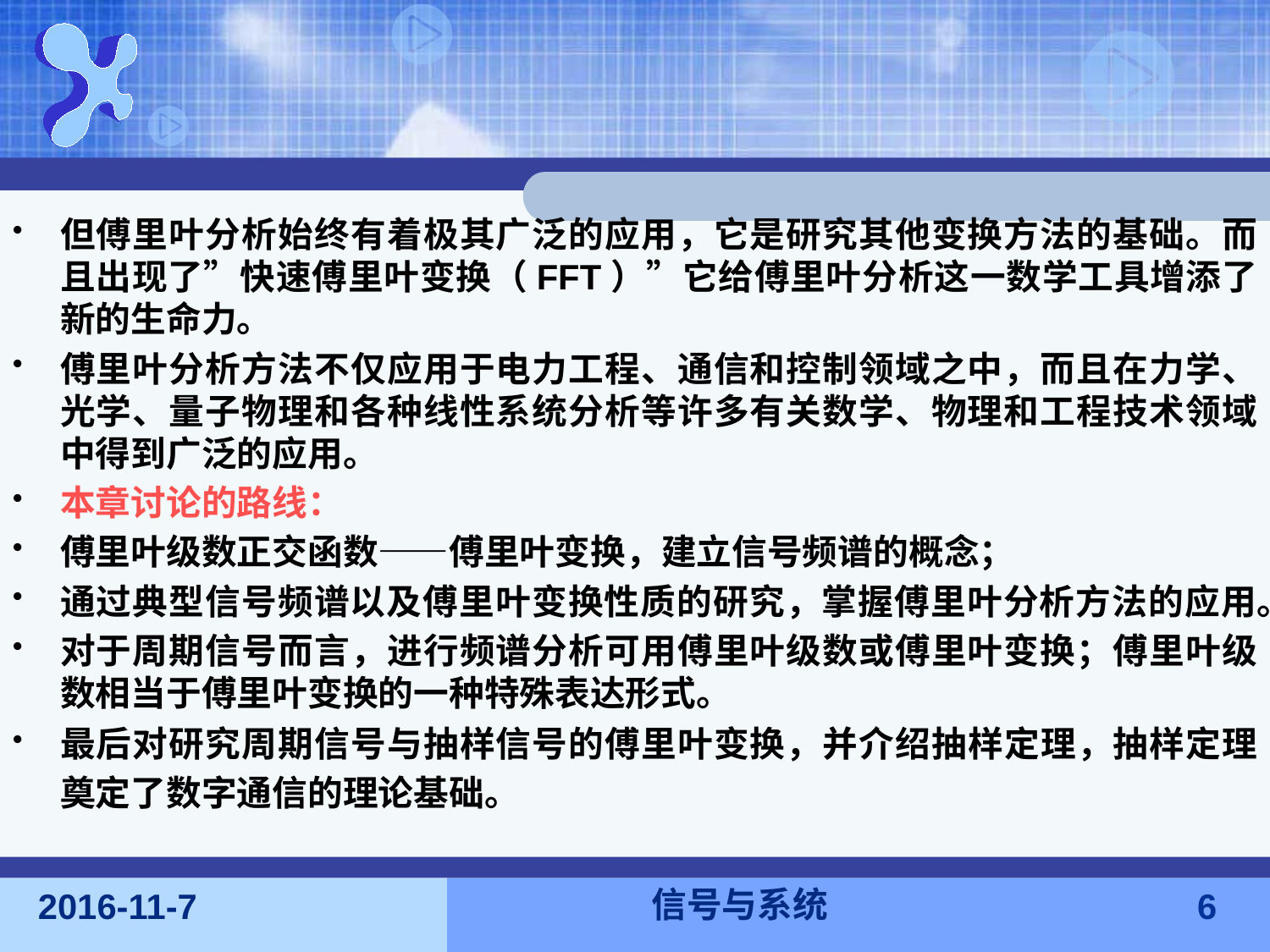

但傅里叶分析始终有着极其广泛的应用，它是研究其他变换方法的基础。而且出现了”快速傅里叶变换（FFT）”它给傅里叶分析这一数学工具增添了新的生命力。
傅里叶分析方法不仅应用于电力工程、通信和控制领域之中，而且在力学、光学、量子物理和各种线性系统分析等许多有关数学、物理和工程技术领域中得到广泛的应用。
本章讨论的路线：
傅里叶级数正交函数——傅里叶变换，建立信号频谱的概念；
通过典型信号频谱以及傅里叶变换性质的研究，掌握傅里叶分析方法的应用。
对于周期信号而言，进行频谱分析可用傅里叶级数或傅里叶变换；傅里叶级数相当于傅里叶变换的一种特殊表达形式。
最后对研究周期信号与抽样信号的傅里叶变换，并介绍抽样定理，抽样定理奠定了数字通信的理论基础。
信号与系统
2016-11-7
6